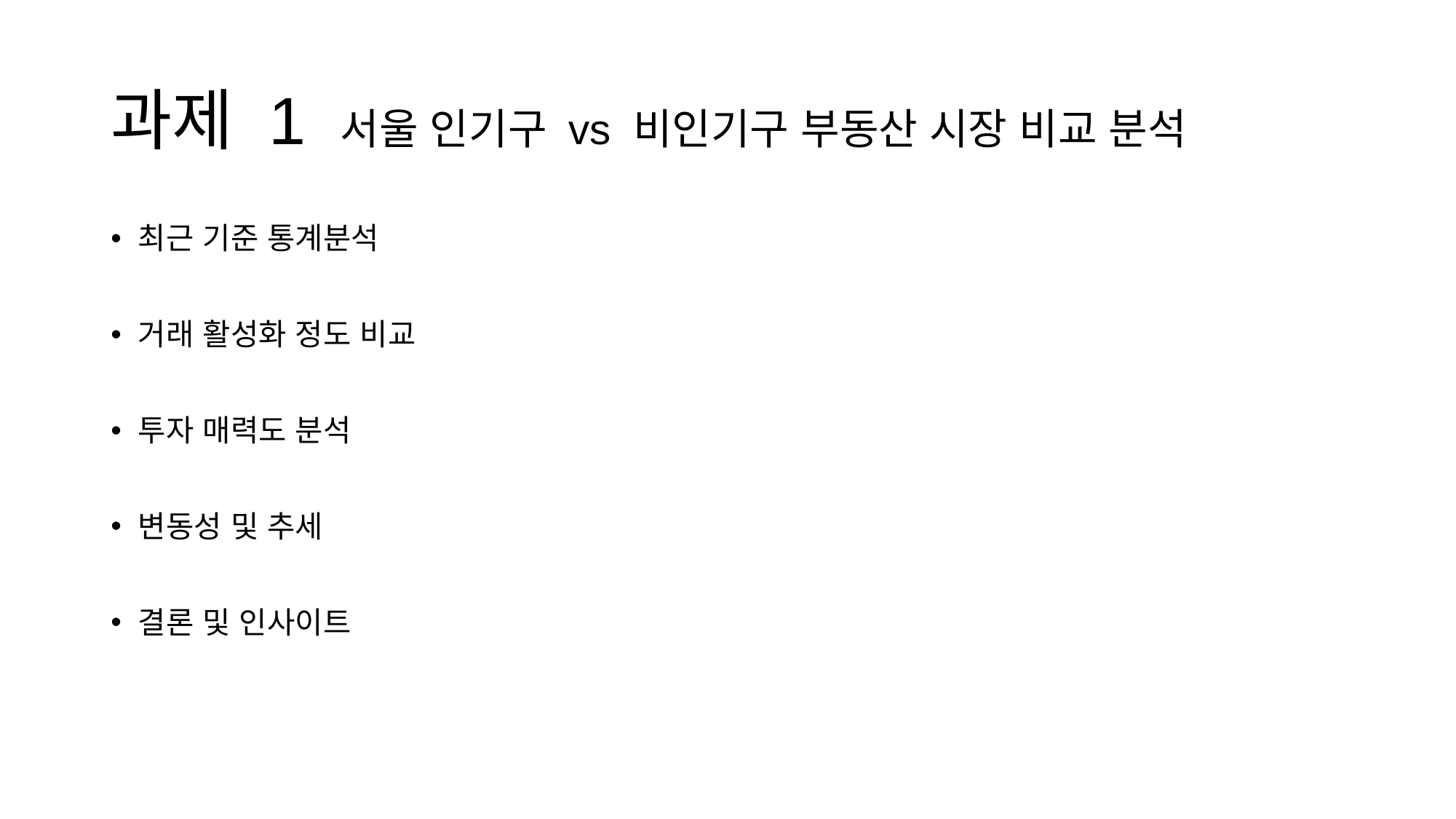

# 과제 1 서울 인기구 vs 비인기구 부동산 시장 비교 분석
최근 기준 통계분석

거래 활성화 정도 비교

투자 매력도 분석

변동성 및 추세

결론 및 인사이트